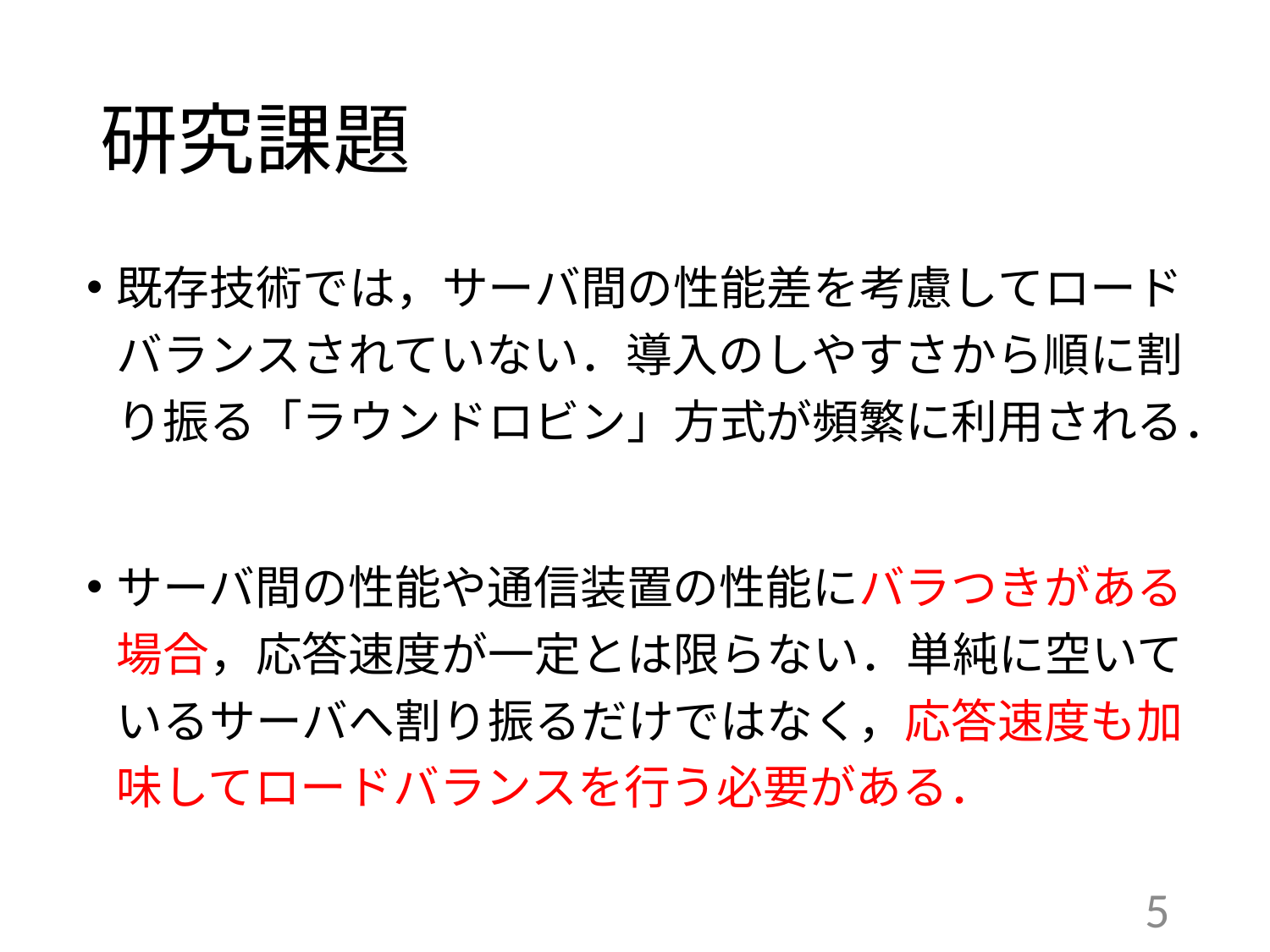

# 研究課題
既存技術では，サーバ間の性能差を考慮してロードバランスされていない．導入のしやすさから順に割り振る「ラウンドロビン」方式が頻繁に利用される．

サーバ間の性能や通信装置の性能にバラつきがある場合，応答速度が一定とは限らない．単純に空いているサーバへ割り振るだけではなく，応答速度も加味してロードバランスを行う必要がある．
5